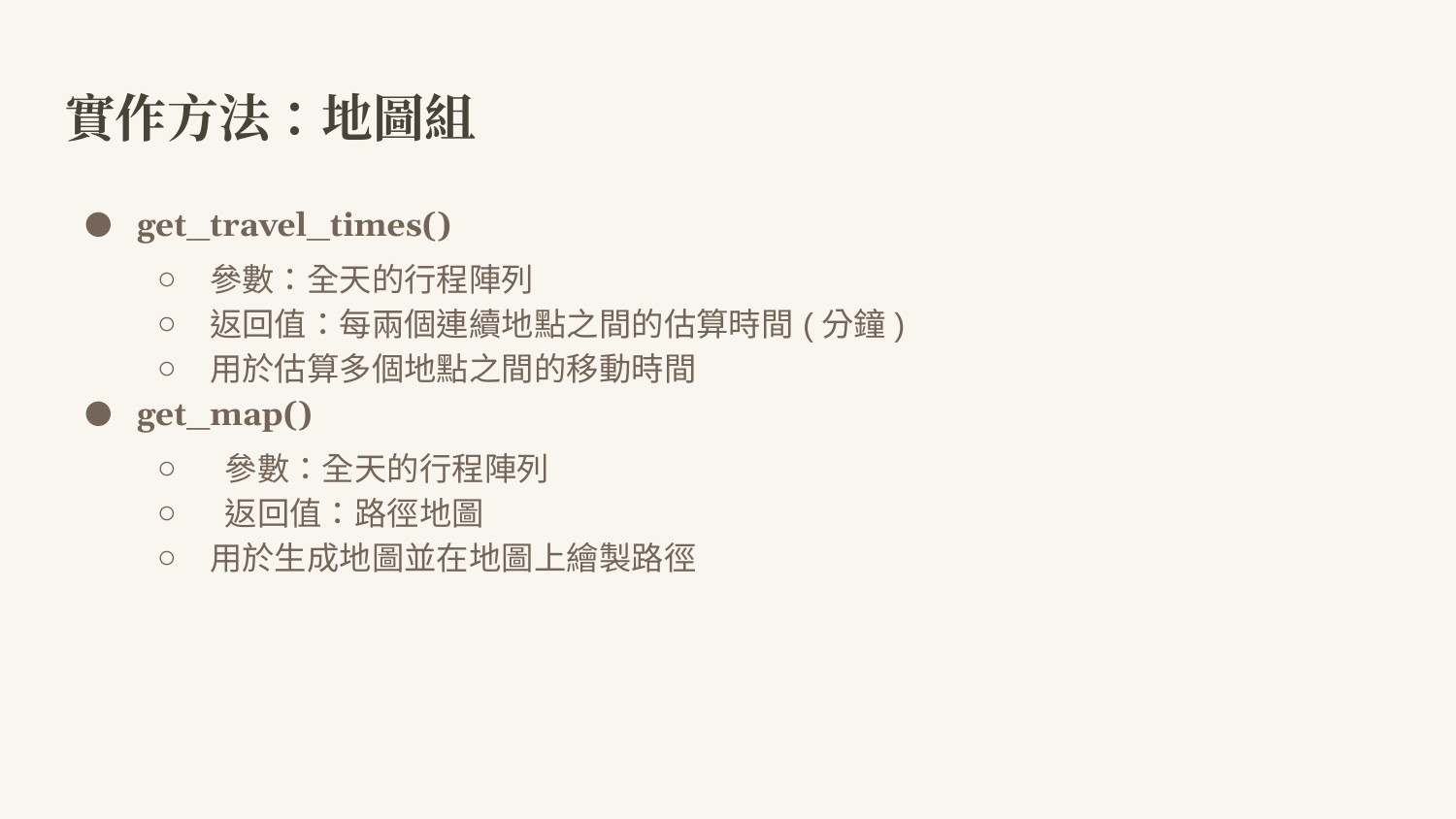

# 實作方法：地圖組
get_travel_times()
參數：全天的行程陣列
返回值：每兩個連續地點之間的估算時間(分鐘)
用於估算多個地點之間的移動時間
get_map()
 參數：全天的行程陣列
 返回值：路徑地圖
用於生成地圖並在地圖上繪製路徑